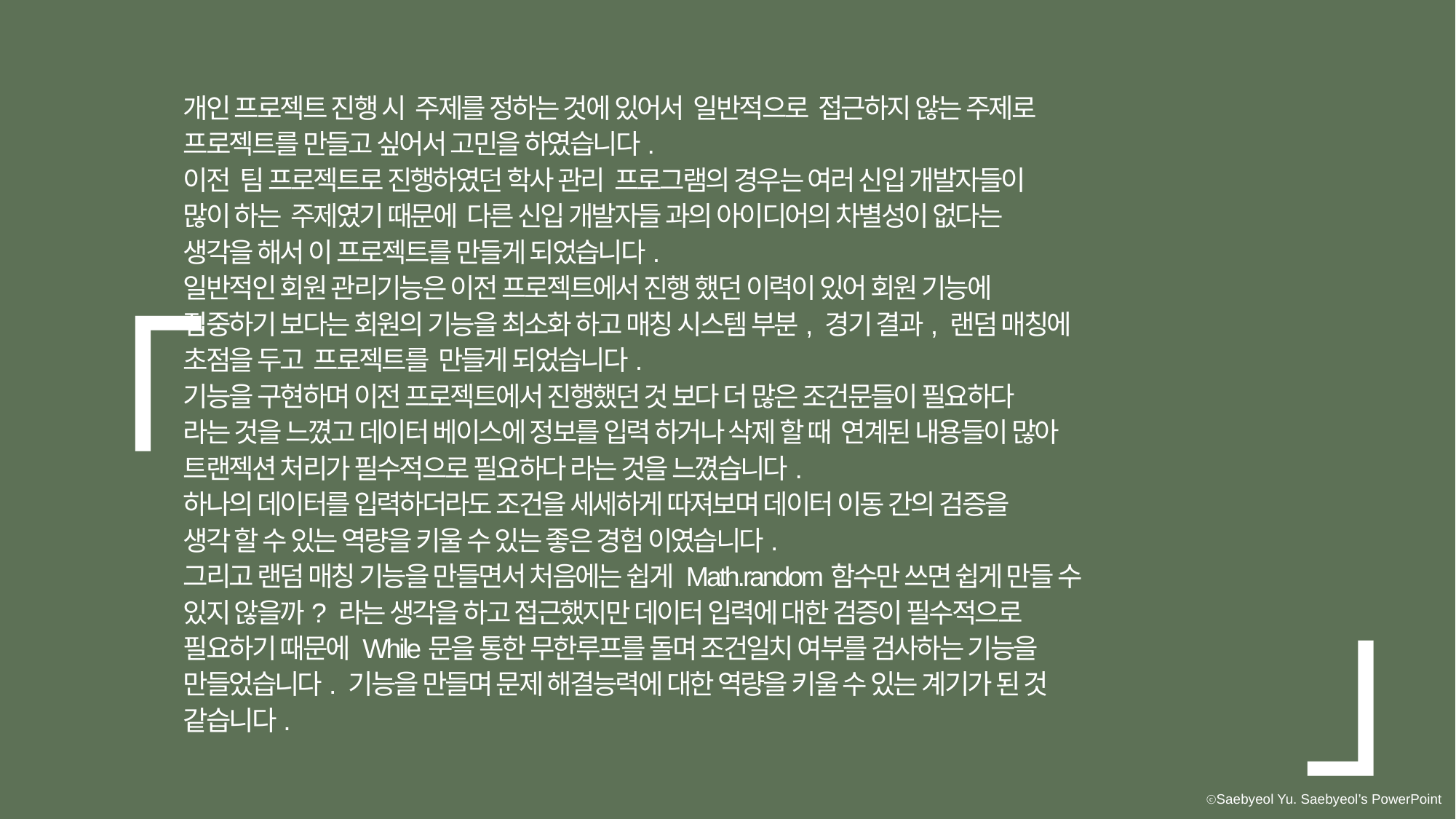

「
」
개인 프로젝트 진행 시  주제를 정하는 것에 있어서  일반적으로  접근하지 않는 주제로
프로젝트를 만들고 싶어서 고민을 하였습니다.
이전  팀 프로젝트로 진행하였던 학사 관리  프로그램의 경우는 여러 신입 개발자들이
많이 하는  주제였기 때문에  다른 신입 개발자들 과의 아이디어의 차별성이 없다는
생각을 해서 이 프로젝트를 만들게 되었습니다.
일반적인 회원 관리기능은 이전 프로젝트에서 진행 했던 이력이 있어 회원 기능에
집중하기 보다는 회원의 기능을 최소화 하고 매칭 시스템 부분, 경기 결과, 랜덤 매칭에
초점을 두고  프로젝트를  만들게 되었습니다.
기능을 구현하며 이전 프로젝트에서 진행했던 것 보다 더 많은 조건문들이 필요하다
라는 것을 느꼈고 데이터 베이스에 정보를 입력 하거나 삭제 할 때  연계된 내용들이 많아
트랜젝션 처리가 필수적으로 필요하다 라는 것을 느꼈습니다.
하나의 데이터를 입력하더라도 조건을 세세하게 따져보며 데이터 이동 간의 검증을
생각 할 수 있는 역량을 키울 수 있는 좋은 경험 이였습니다.
그리고 랜덤 매칭 기능을 만들면서 처음에는 쉽게 Math.random함수만 쓰면 쉽게 만들 수
있지 않을까? 라는 생각을 하고 접근했지만 데이터 입력에 대한 검증이 필수적으로
필요하기 때문에 While문을 통한 무한루프를 돌며 조건일치 여부를 검사하는 기능을
만들었습니다. 기능을 만들며 문제 해결능력에 대한 역량을 키울 수 있는 계기가 된 것
같습니다.